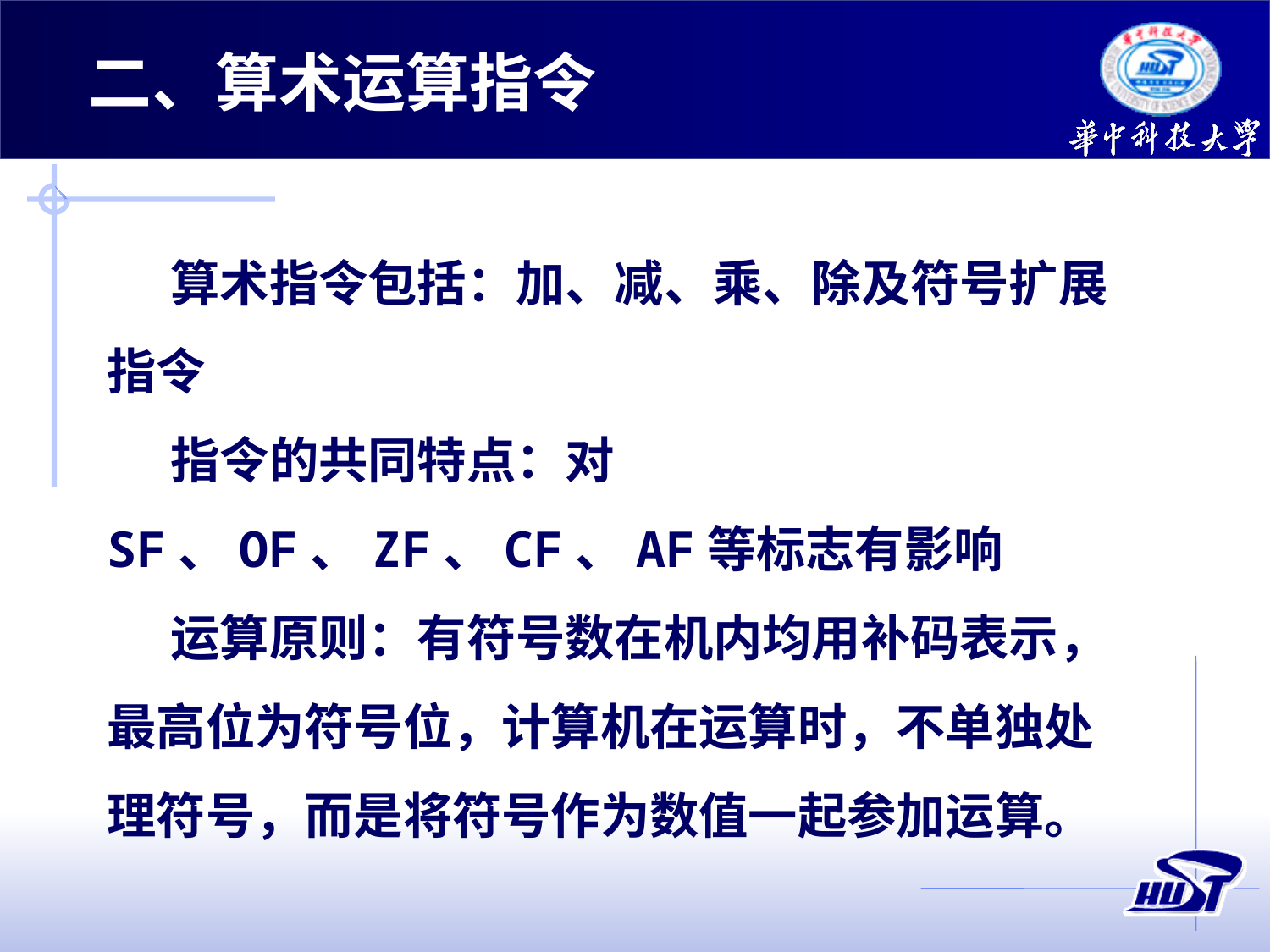

二、算术运算指令
算术指令包括：加、减、乘、除及符号扩展指令
指令的共同特点：对SF、OF、ZF、CF、AF等标志有影响
运算原则：有符号数在机内均用补码表示，最高位为符号位，计算机在运算时，不单独处理符号，而是将符号作为数值一起参加运算。